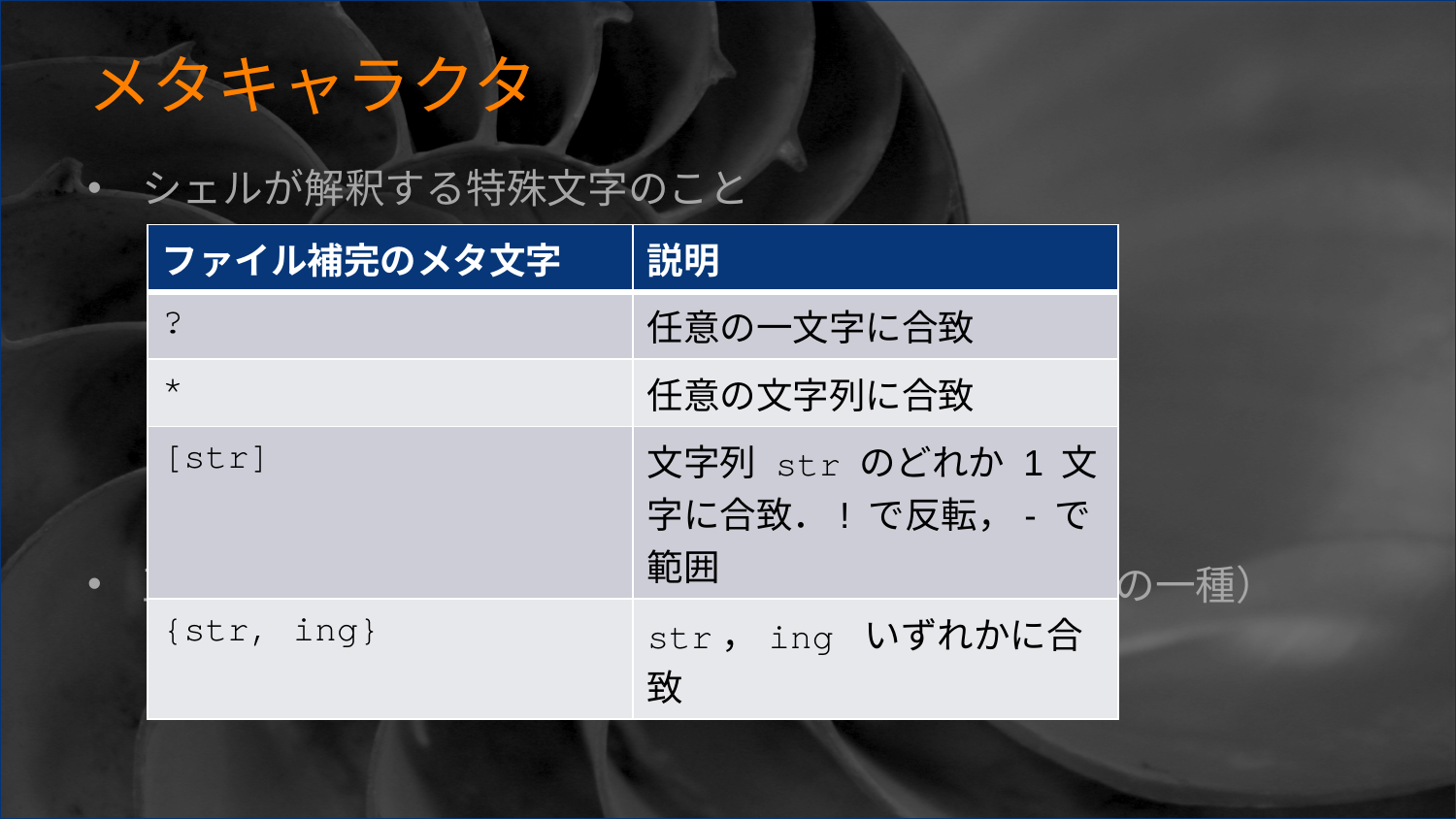

# メタキャラクタ
シェルが解釈する特殊文字のこと

正規表現ではない（シェルが理解するワイルドカードの一種）

| ファイル補完のメタ文字 | 説明 |
| --- | --- |
| ? | 任意の一文字に合致 |
| \* | 任意の文字列に合致 |
| [str] | 文字列 str のどれか 1 文字に合致．! で反転，- で範囲 |
| {str, ing} | str，ing いずれかに合致 |